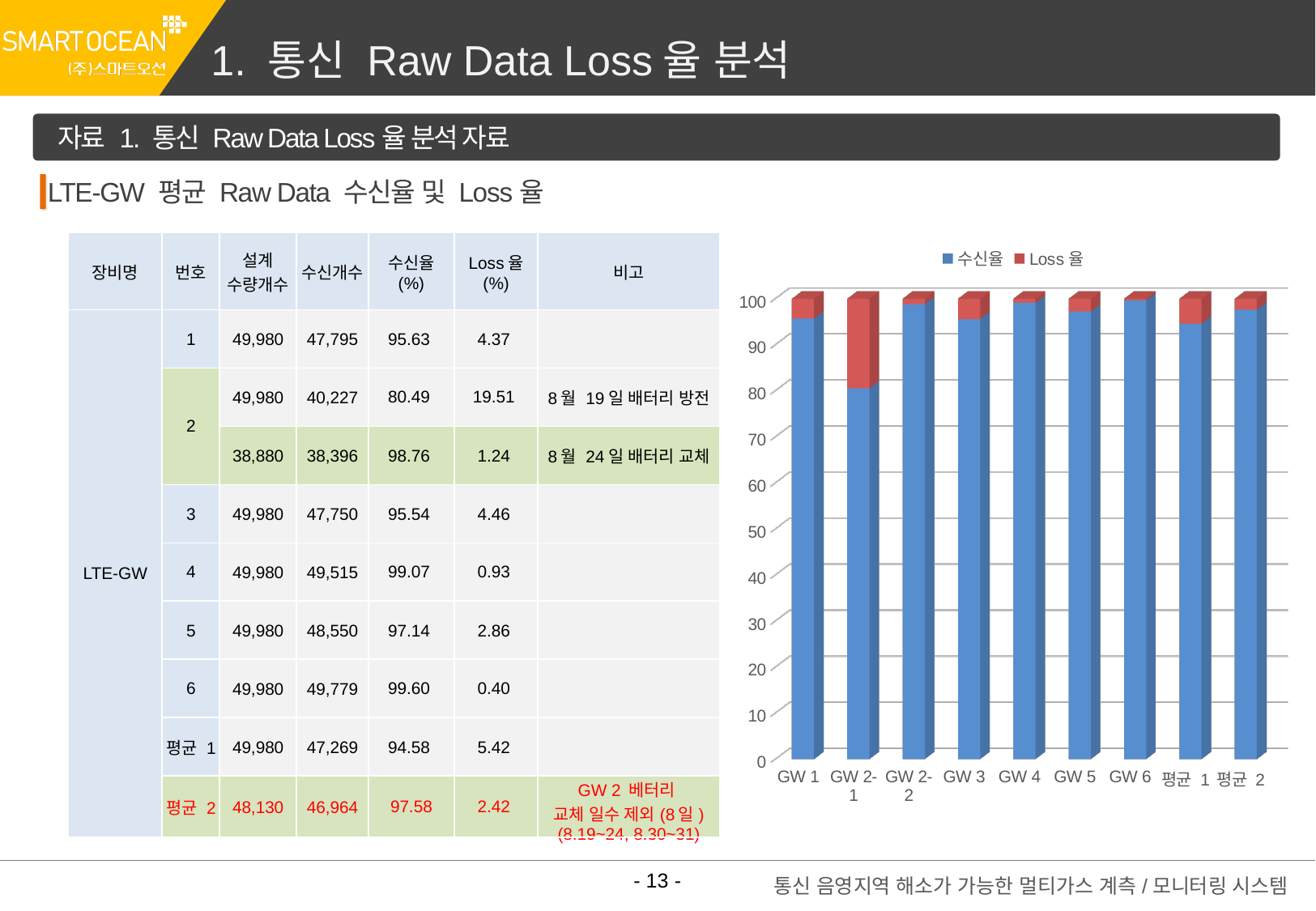

1. 통신 Raw Data Loss율 분석
자료 1. 통신 Raw Data Loss율 분석 자료
LTE-GW 평균 Raw Data 수신율 및 Loss율

| 장비명 | 번호 | 설계 수량개수 | 수신개수 | 수신율 (%) | Loss율 (%) | 비고 |
| --- | --- | --- | --- | --- | --- | --- |
| LTE-GW | 1 | 49,980 | 47,795 | 95.63 | 4.37 |  |
|  | 2 | 49,980 | 40,227 | 80.49 | 19.51 | 8월 19일 배터리 방전 |
|  | 2 | 38,880 | 38,396 | 98.76 | 1.24 | 8월 24일 배터리 교체 |
|  | 3 | 49,980 | 47,750 | 95.54 | 4.46 |  |
|  | 4 | 49,980 | 49,515 | 99.07 | 0.93 |  |
|  | 5 | 49,980 | 48,550 | 97.14 | 2.86 |  |
|  | 6 | 49,980 | 49,779 | 99.60 | 0.40 |  |
|  | 평균 1 | 49,980 | 47,269 | 94.58 | 5.42 |  |
|  | 평균 2 | 48,130 | 46,964 | 97.58 | 2.42 | GW 2 베터리 교체 일수 제외(8일) (8.19~24, 8.30~31) |

[unsupported chart]